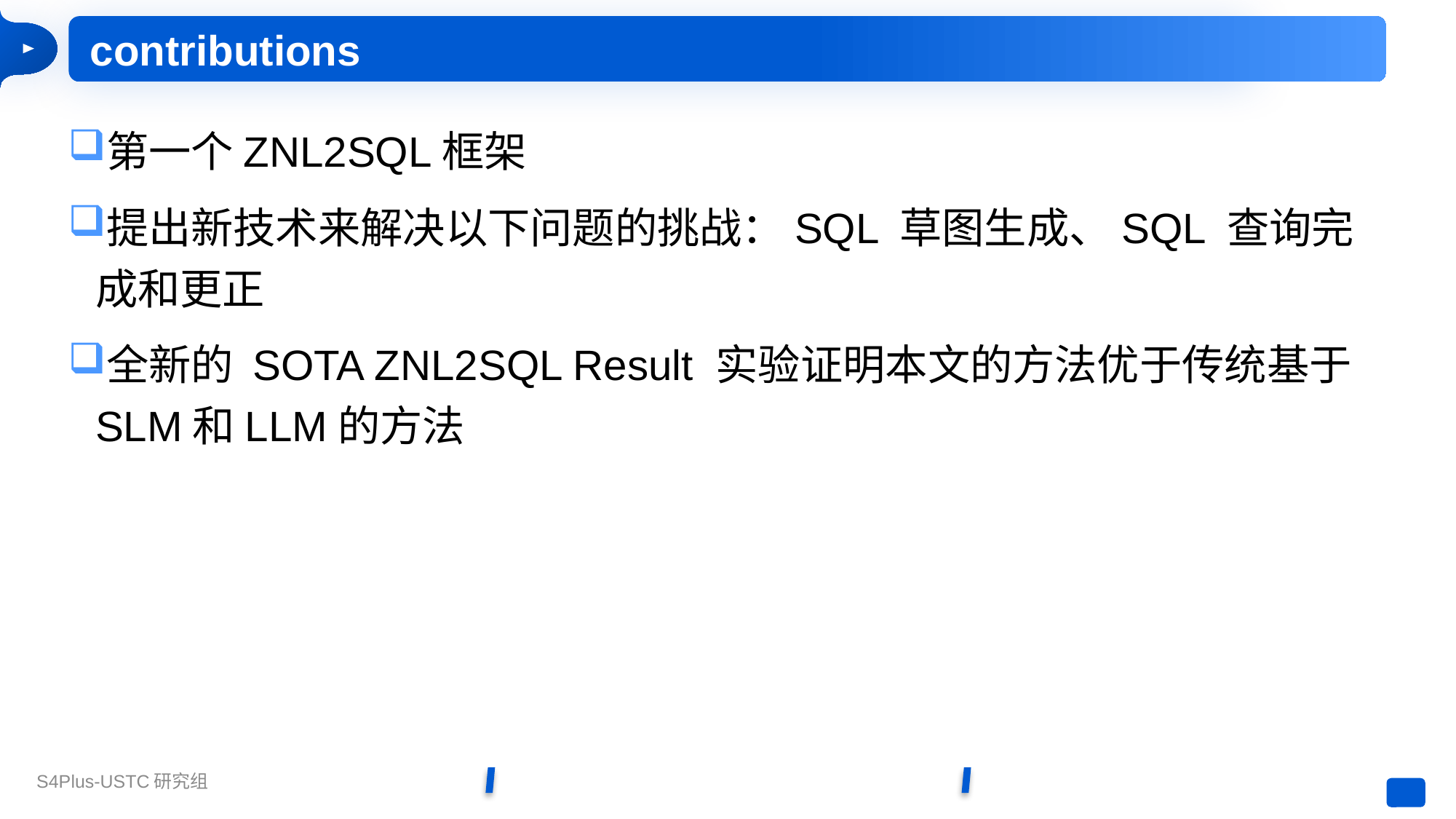

contributions
第一个ZNL2SQL框架
提出新技术来解决以下问题的挑战：SQL 草图生成、SQL 查询完成和更正
全新的 SOTA ZNL2SQL Result 实验证明本文的方法优于传统基于SLM和LLM的方法

7